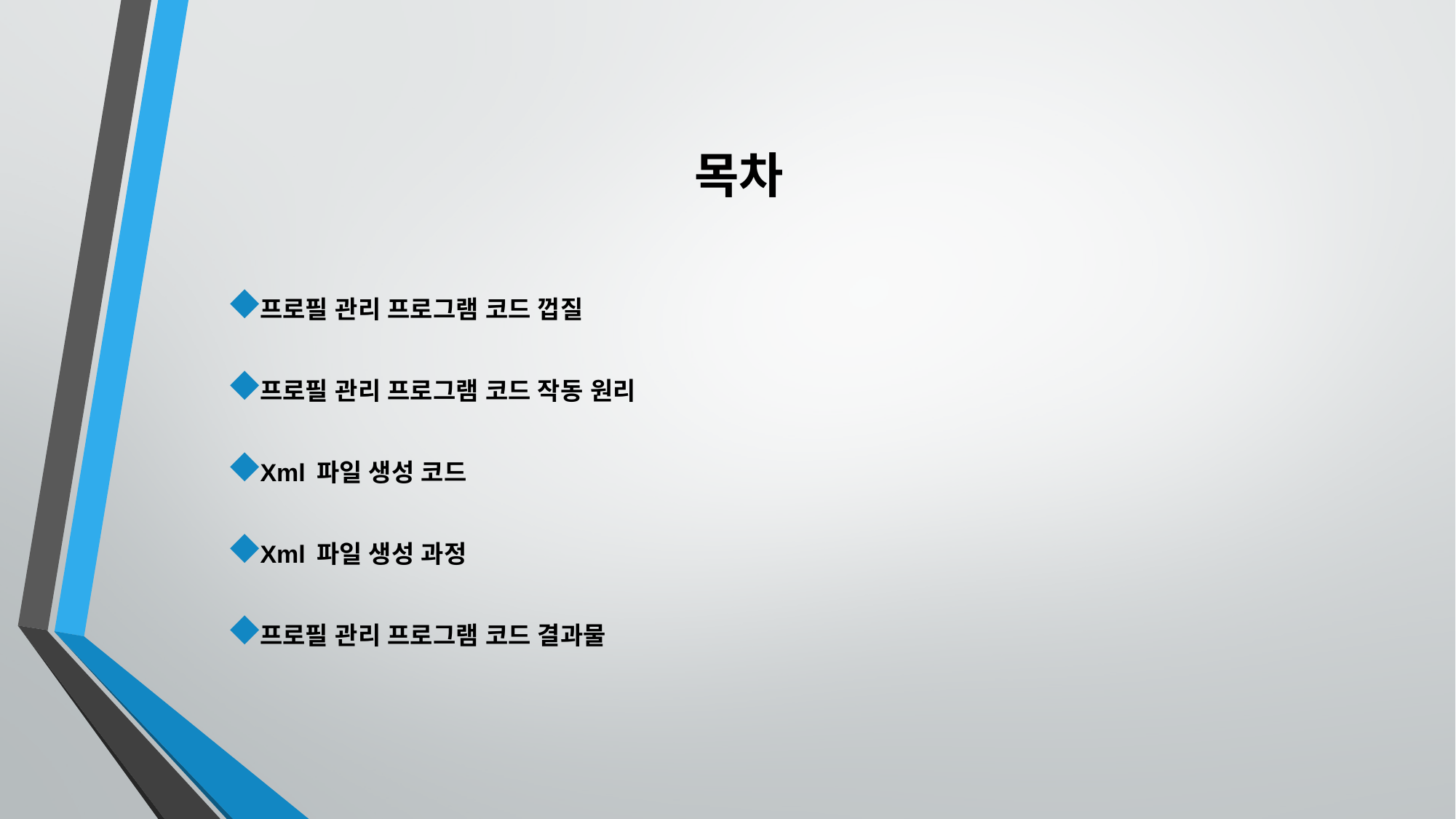

목차
프로필 관리 프로그램 코드 껍질

프로필 관리 프로그램 코드 작동 원리

Xml 파일 생성 코드

Xml 파일 생성 과정

프로필 관리 프로그램 코드 결과물